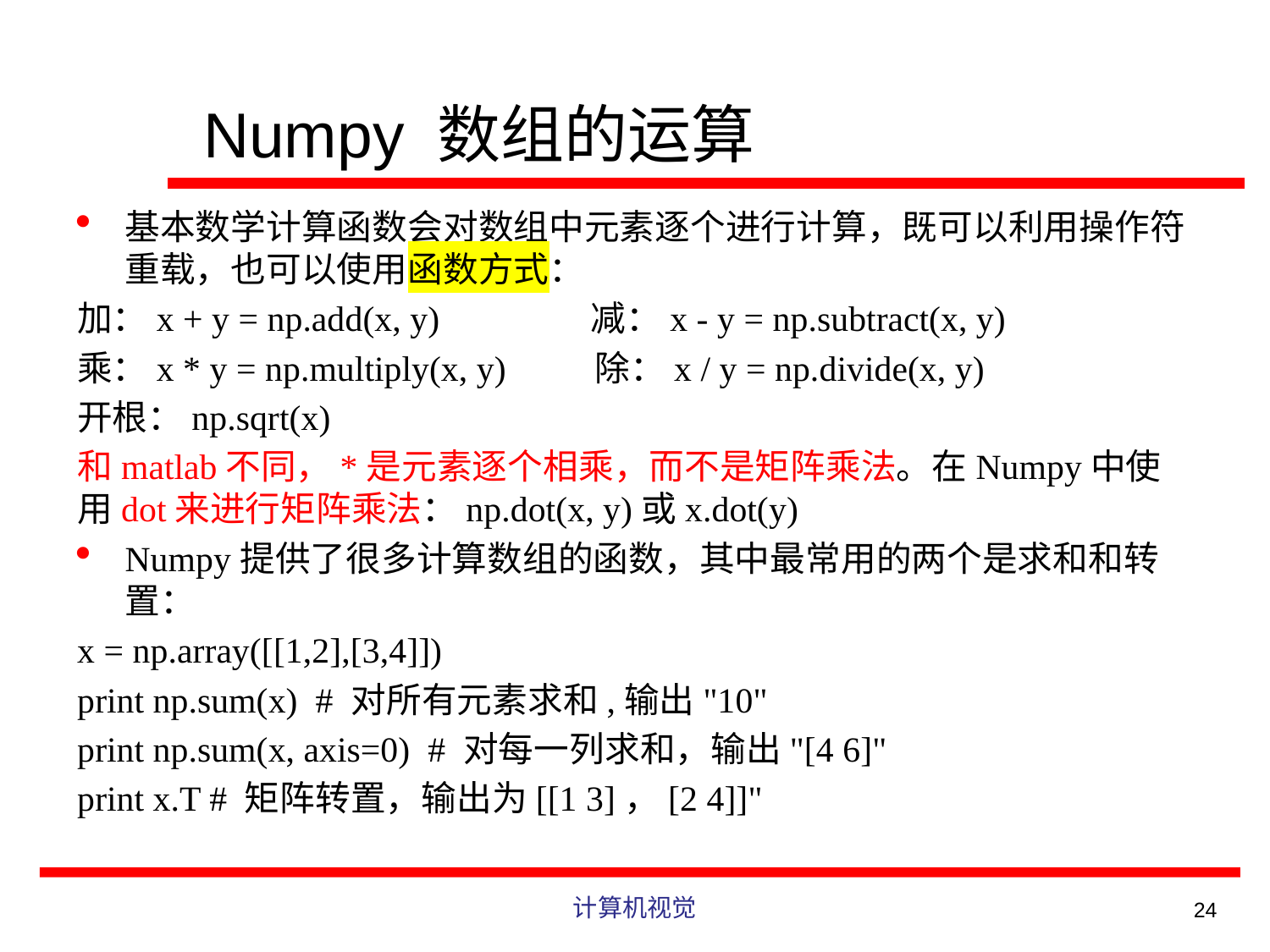

# Numpy 数组的运算
基本数学计算函数会对数组中元素逐个进行计算，既可以利用操作符重载，也可以使用函数方式：
加：x + y = np.add(x, y)                减：x - y = np.subtract(x, y)
乘：x * y = np.multiply(x, y)         除：x / y = np.divide(x, y)
开根：np.sqrt(x)
和matlab不同，*是元素逐个相乘，而不是矩阵乘法。在Numpy中使用dot来进行矩阵乘法：np.dot(x, y)或x.dot(y)
Numpy提供了很多计算数组的函数，其中最常用的两个是求和和转置：
x = np.array([[1,2],[3,4]])
print np.sum(x)  # 对所有元素求和,输出"10"
print np.sum(x, axis=0)  # 对每一列求和，输出"[4 6]"
print x.T # 矩阵转置，输出为[[1 3]，[2 4]]"

计算机视觉
24